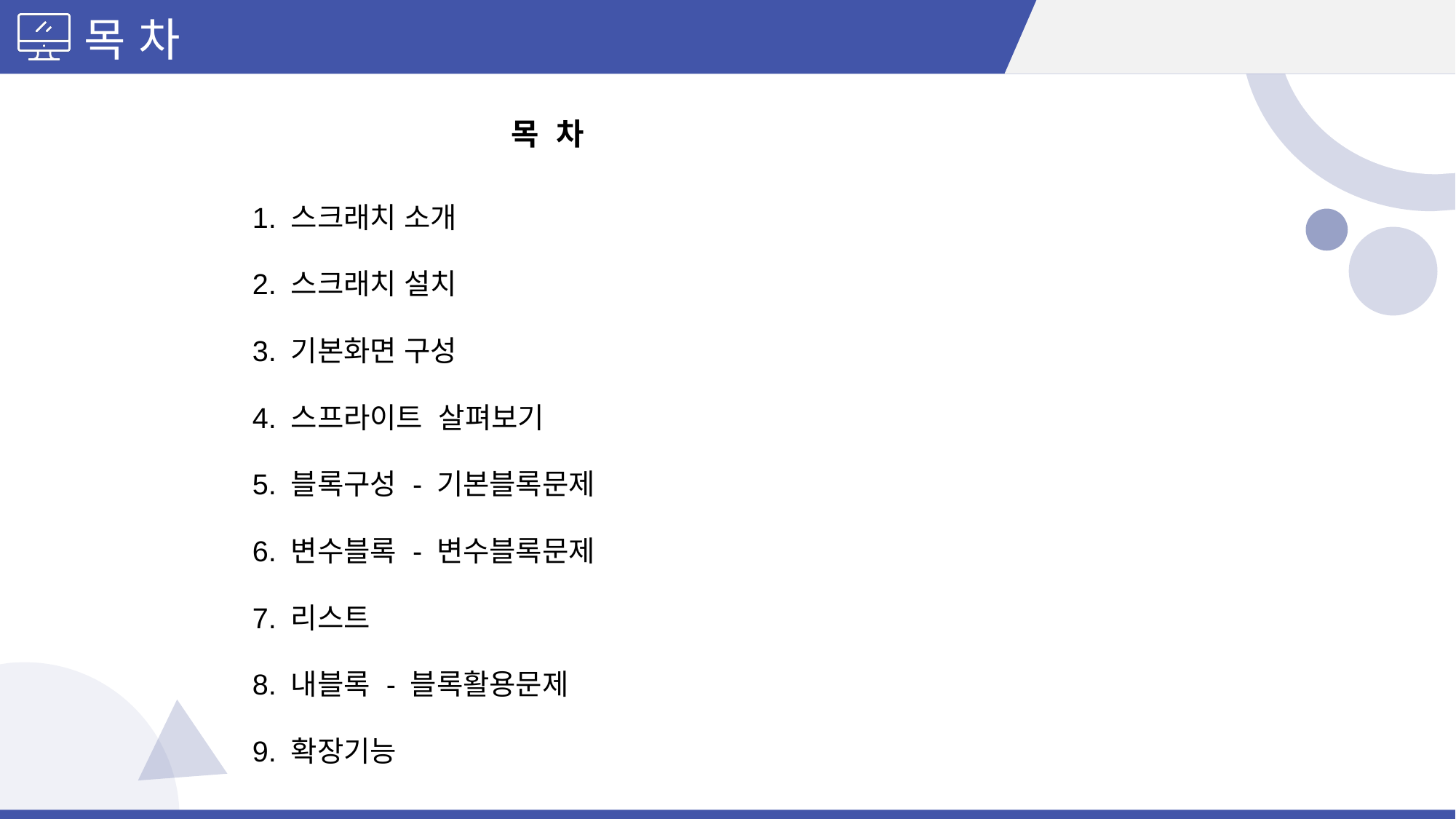

목 차
| 목 차 |
| --- |
| 1. 스크래치 소개 |
| 2. 스크래치 설치 |
| 3. 기본화면 구성 |
| 4. 스프라이트 살펴보기 |
| 5. 블록구성 - 기본블록문제 |
| 6. 변수블록 - 변수블록문제 |
| 7. 리스트 |
| 8. 내블록 - 블록활용문제 |
| 9. 확장기능 |